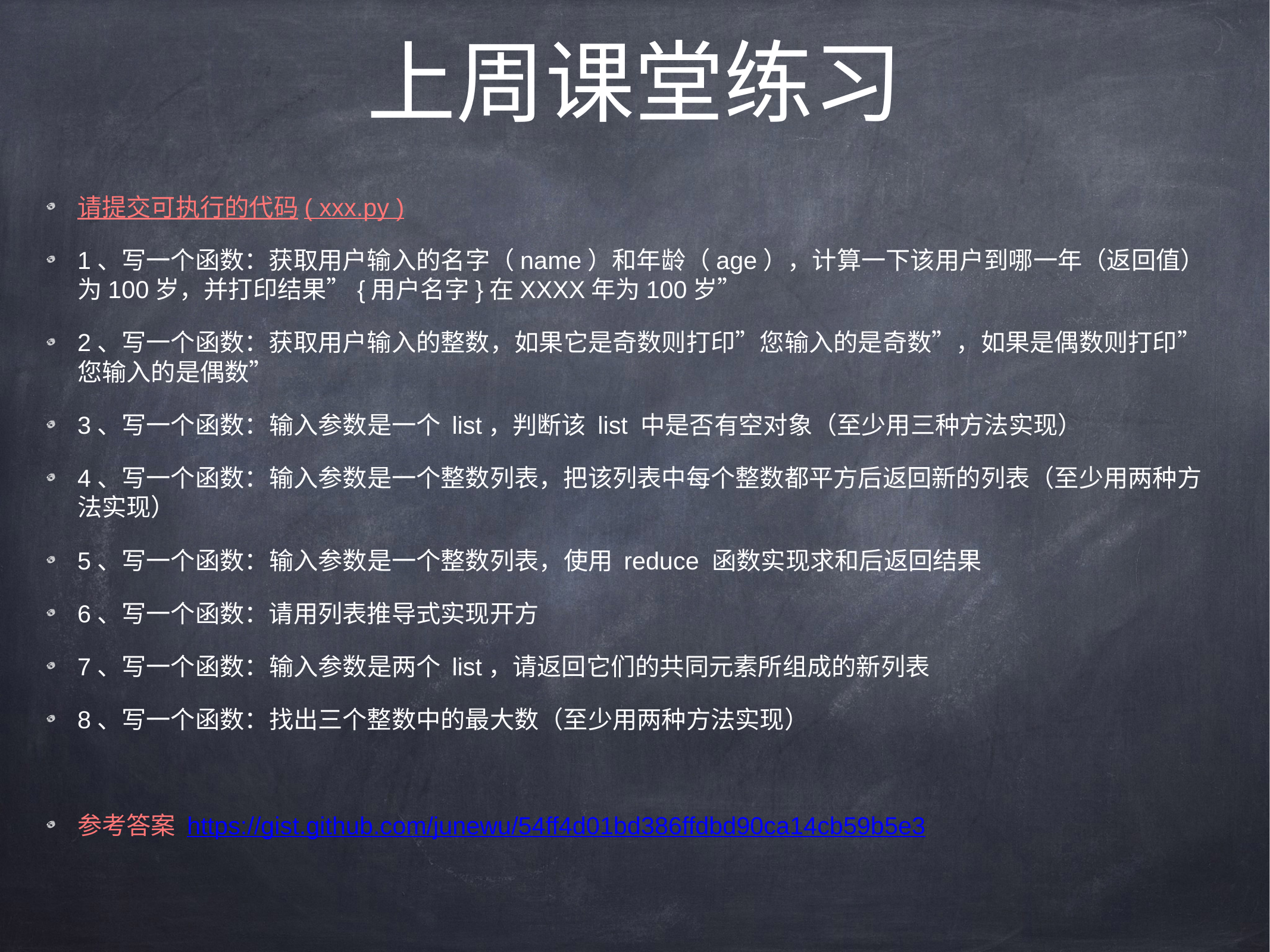

# 上周课堂练习
请提交可执行的代码( xxx.py )
1、写一个函数：获取用户输入的名字（name）和年龄（age），计算一下该用户到哪一年（返回值）为100岁，并打印结果”{用户名字}在XXXX年为100岁”
2、写一个函数：获取用户输入的整数，如果它是奇数则打印”您输入的是奇数”，如果是偶数则打印”您输入的是偶数”
3、写一个函数：输入参数是一个 list，判断该 list 中是否有空对象（至少用三种方法实现）
4、写一个函数：输入参数是一个整数列表，把该列表中每个整数都平方后返回新的列表（至少用两种方法实现）
5、写一个函数：输入参数是一个整数列表，使用 reduce 函数实现求和后返回结果
6、写一个函数：请用列表推导式实现开方
7、写一个函数：输入参数是两个 list，请返回它们的共同元素所组成的新列表
8、写一个函数：找出三个整数中的最大数（至少用两种方法实现）

参考答案 https://gist.github.com/junewu/54ff4d01bd386ffdbd90ca14cb59b5e3